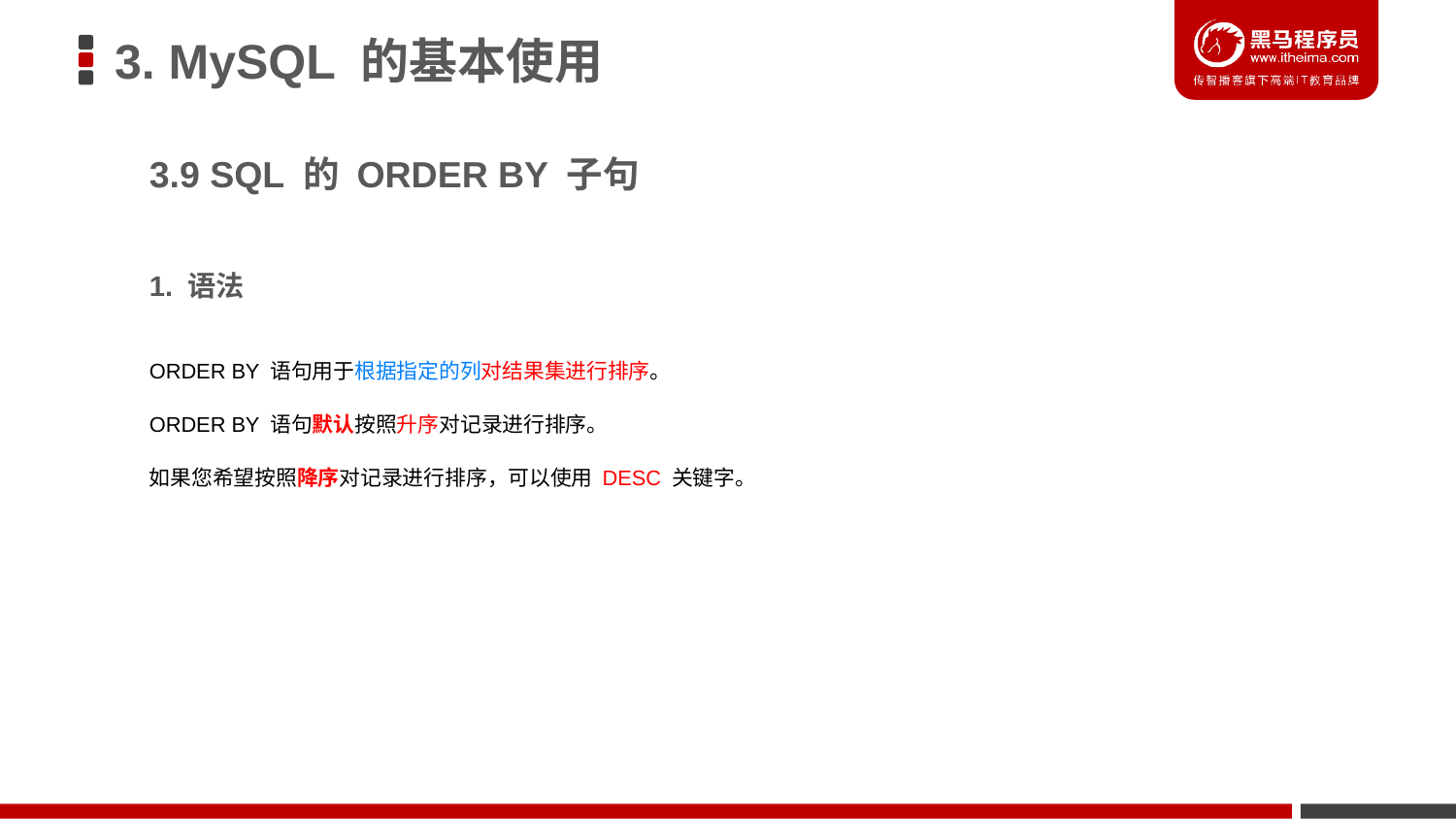

# 3. MySQL 的基本使用
3.9 SQL 的 ORDER BY 子句
1. 语法
ORDER BY 语句用于根据指定的列对结果集进行排序。
ORDER BY 语句默认按照升序对记录进行排序。
如果您希望按照降序对记录进行排序，可以使用 DESC 关键字。